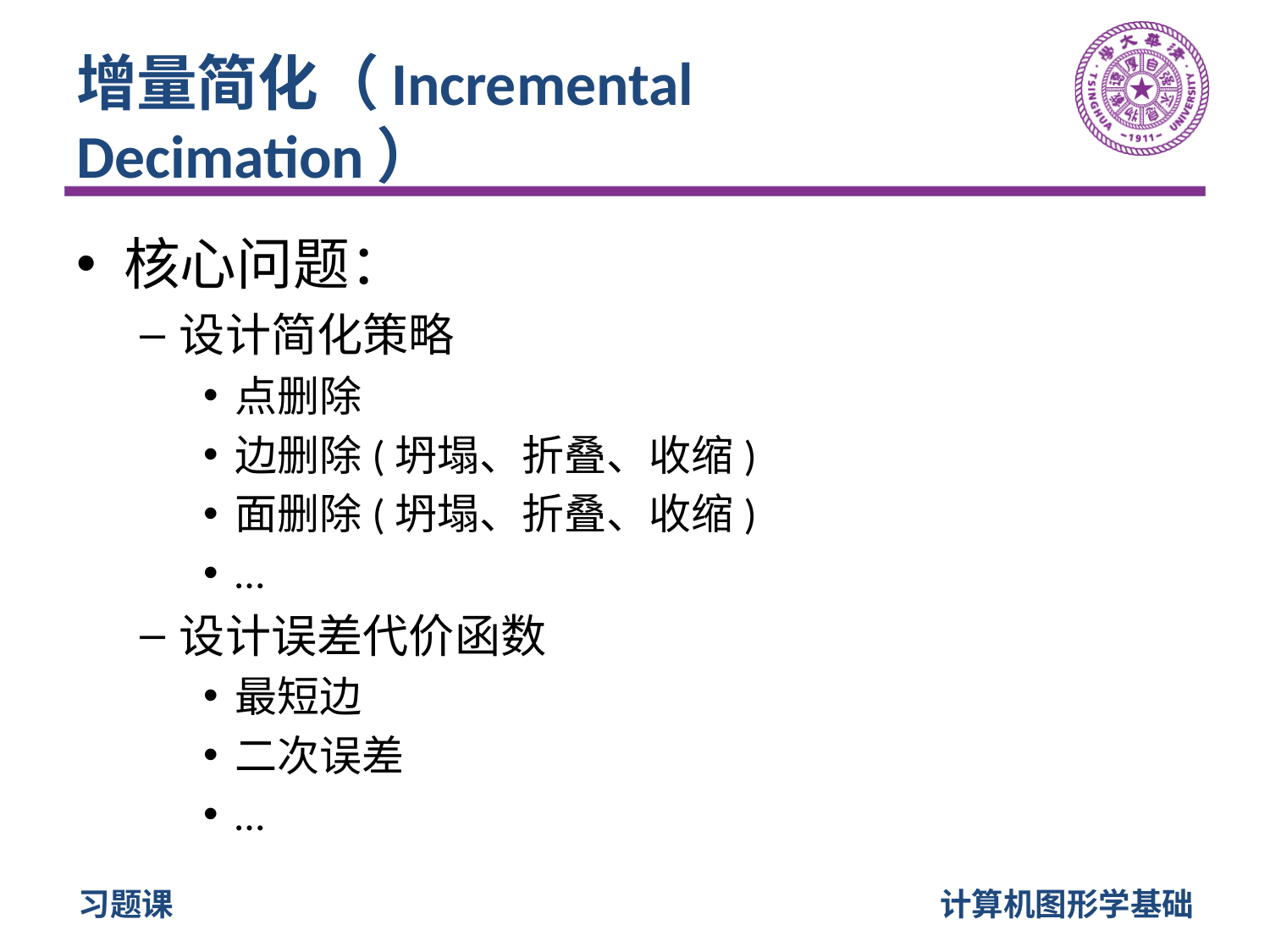

# 增量简化（Incremental Decimation）
核心问题：
设计简化策略
点删除
边删除(坍塌、折叠、收缩)
面删除(坍塌、折叠、收缩)
…
设计误差代价函数
最短边
二次误差
…